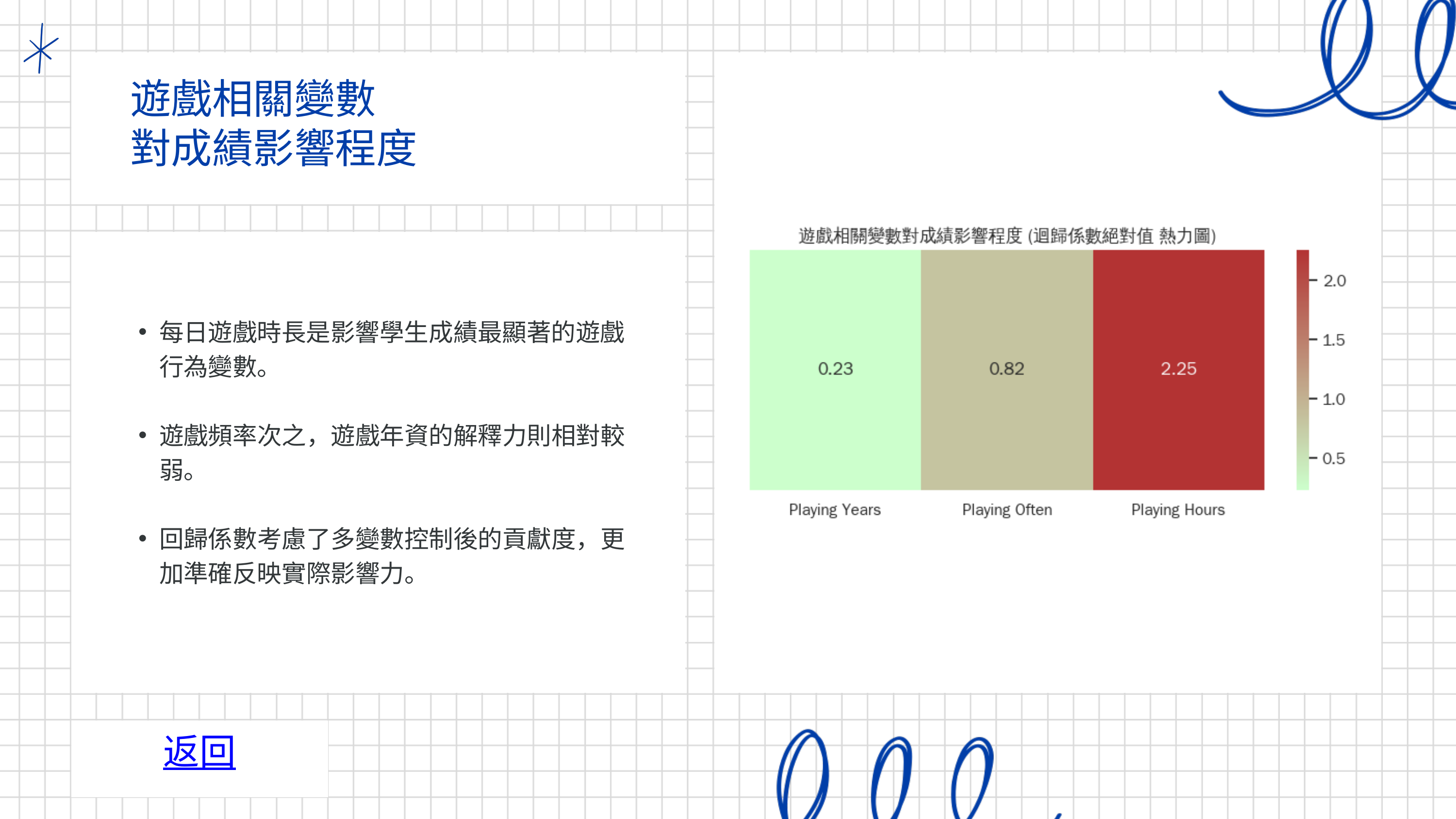

遊戲相關變數
對成績影響程度

每日遊戲時長是影響學生成績最顯著的遊戲行為變數。

遊戲頻率次之，遊戲年資的解釋力則相對較弱。

回歸係數考慮了多變數控制後的貢獻度，更加準確反映實際影響力。

返回